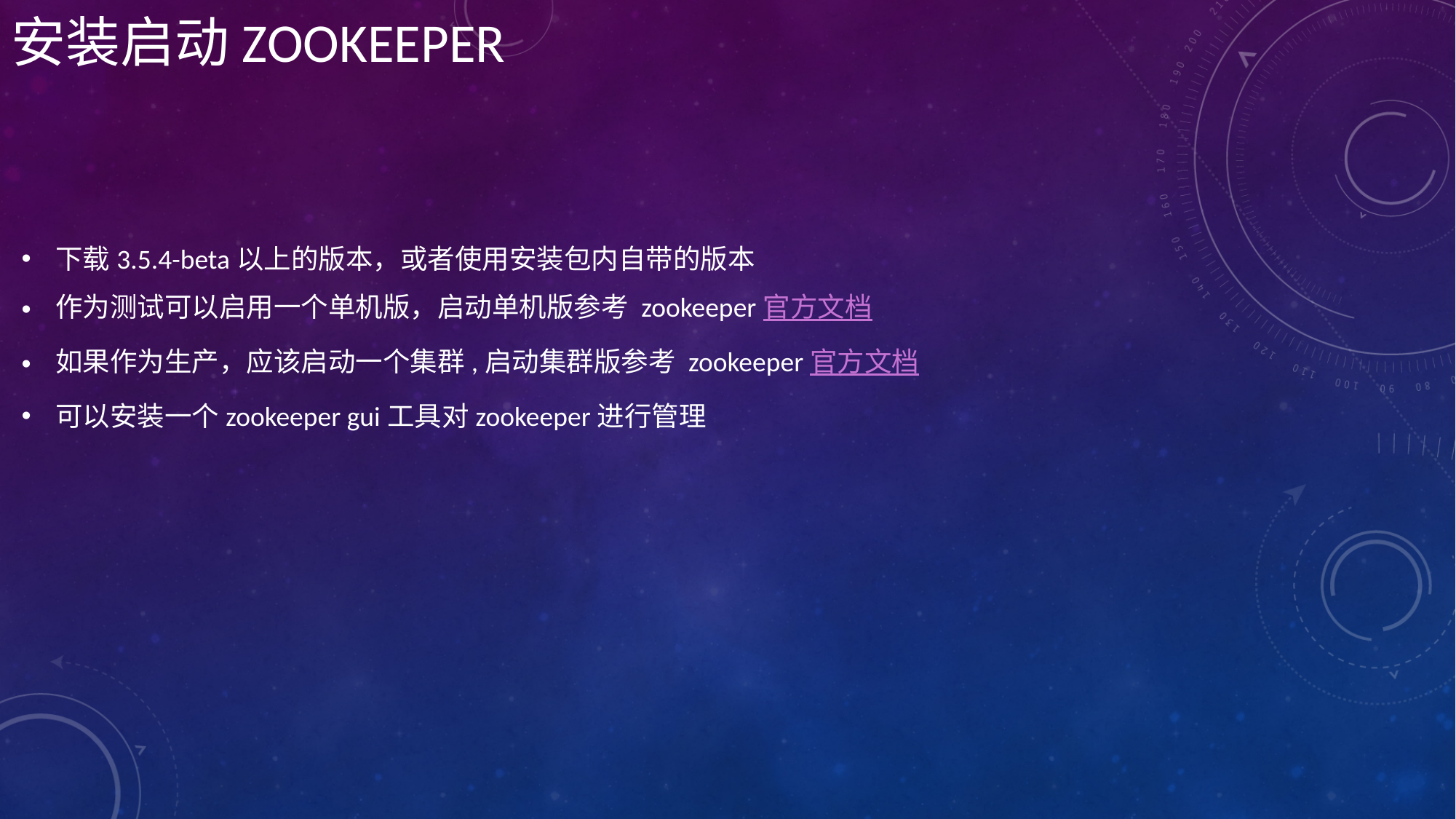

# 安装启动zookeeper
下载3.5.4-beta以上的版本，或者使用安装包内自带的版本
作为测试可以启用一个单机版，启动单机版参考 zookeeper官方文档
如果作为生产，应该启动一个集群,启动集群版参考 zookeeper官方文档
可以安装一个zookeeper gui工具对zookeeper进行管理